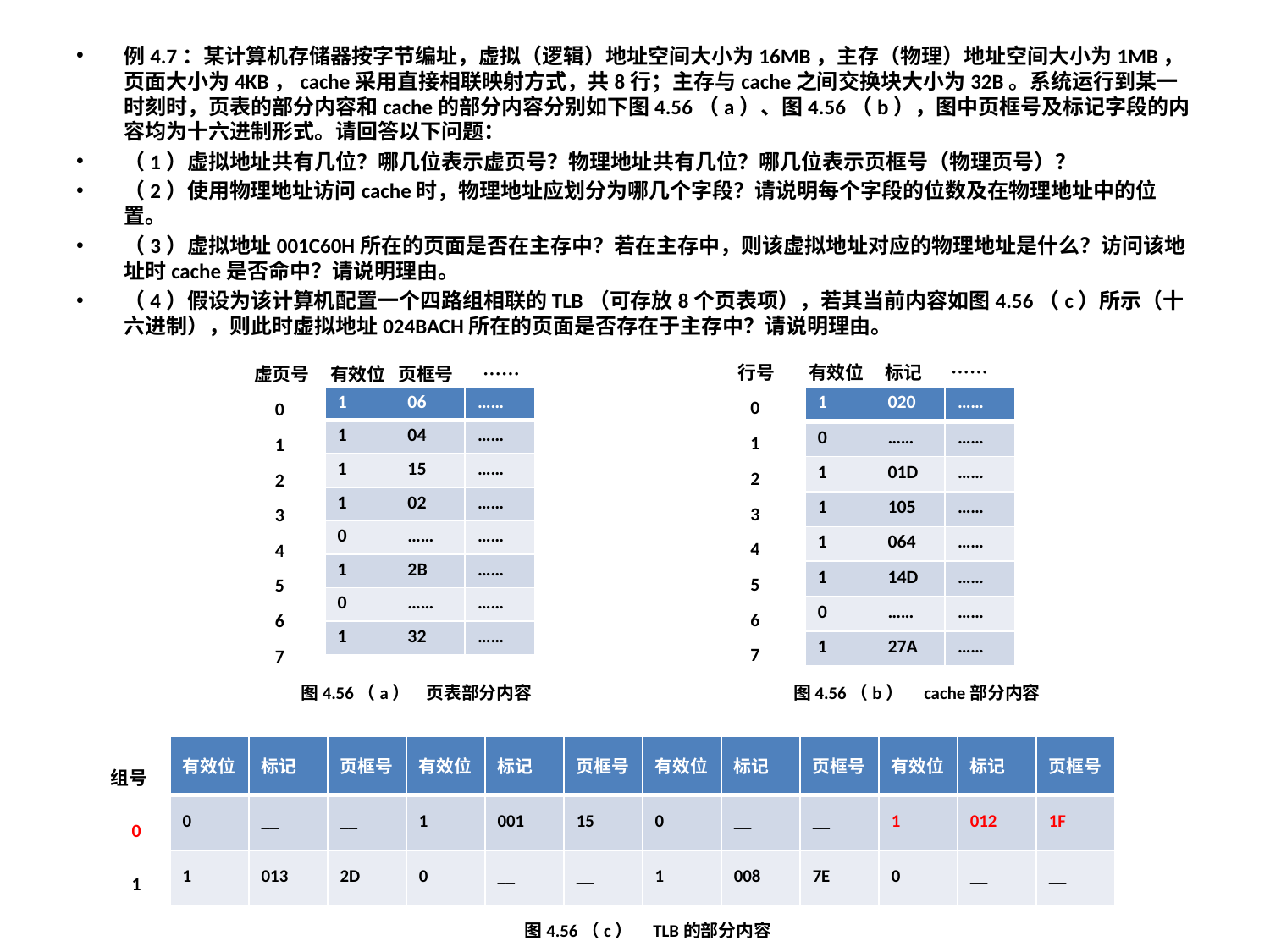

例4.7：某计算机存储器按字节编址，虚拟（逻辑）地址空间大小为16MB，主存（物理）地址空间大小为1MB，页面大小为4KB，cache采用直接相联映射方式，共8行；主存与cache之间交换块大小为32B。系统运行到某一时刻时，页表的部分内容和cache的部分内容分别如下图4.56（a）、图4.56（b），图中页框号及标记字段的内容均为十六进制形式。请回答以下问题：
（1）虚拟地址共有几位？哪几位表示虚页号？物理地址共有几位？哪几位表示页框号（物理页号）？
（2）使用物理地址访问cache时，物理地址应划分为哪几个字段？请说明每个字段的位数及在物理地址中的位置。
（3）虚拟地址001C60H所在的页面是否在主存中？若在主存中，则该虚拟地址对应的物理地址是什么？访问该地址时cache是否命中？请说明理由。
（4）假设为该计算机配置一个四路组相联的TLB（可存放8个页表项），若其当前内容如图4.56（c）所示（十六进制），则此时虚拟地址024BACH所在的页面是否存在于主存中？请说明理由。
 行号        有效位     标记       ……
     0
     1
     2
     3
     4
     5
     6
     7
虚页号     有效位   页框号       ……
     0
     1
     2
     3
     4
     5
     6
     7
| 1 | 06 | …… |
| --- | --- | --- |
| 1 | 04 | …… |
| 1 | 15 | …… |
| 1 | 02 | …… |
| 0 | …… | …… |
| 1 | 2B | …… |
| 0 | …… | …… |
| 1 | 32 | …… |
| 1 | 020 | …… |
| --- | --- | --- |
| 0 | …… | …… |
| 1 | 01D | …… |
| 1 | 105 | …… |
| 1 | 064 | …… |
| 1 | 14D | …… |
| 0 | …… | …… |
| 1 | 27A | …… |
图4.56（a）    页表部分内容
图4.56（b）    cache部分内容
组号
     0
     1
| 有效位 | 标记 | 页框号 | 有效位 | 标记 | 页框号 | 有效位 | 标记 | 页框号 | 有效位 | 标记 | 页框号 |
| --- | --- | --- | --- | --- | --- | --- | --- | --- | --- | --- | --- |
| 0 | \_\_ | \_\_ | 1 | 001 | 15 | 0 | \_\_ | \_\_ | 1 | 012 | 1F |
| 1 | 013 | 2D | 0 | \_\_ | \_\_ | 1 | 008 | 7E | 0 | \_\_ | \_\_ |
图4.56（c）    TLB的部分内容